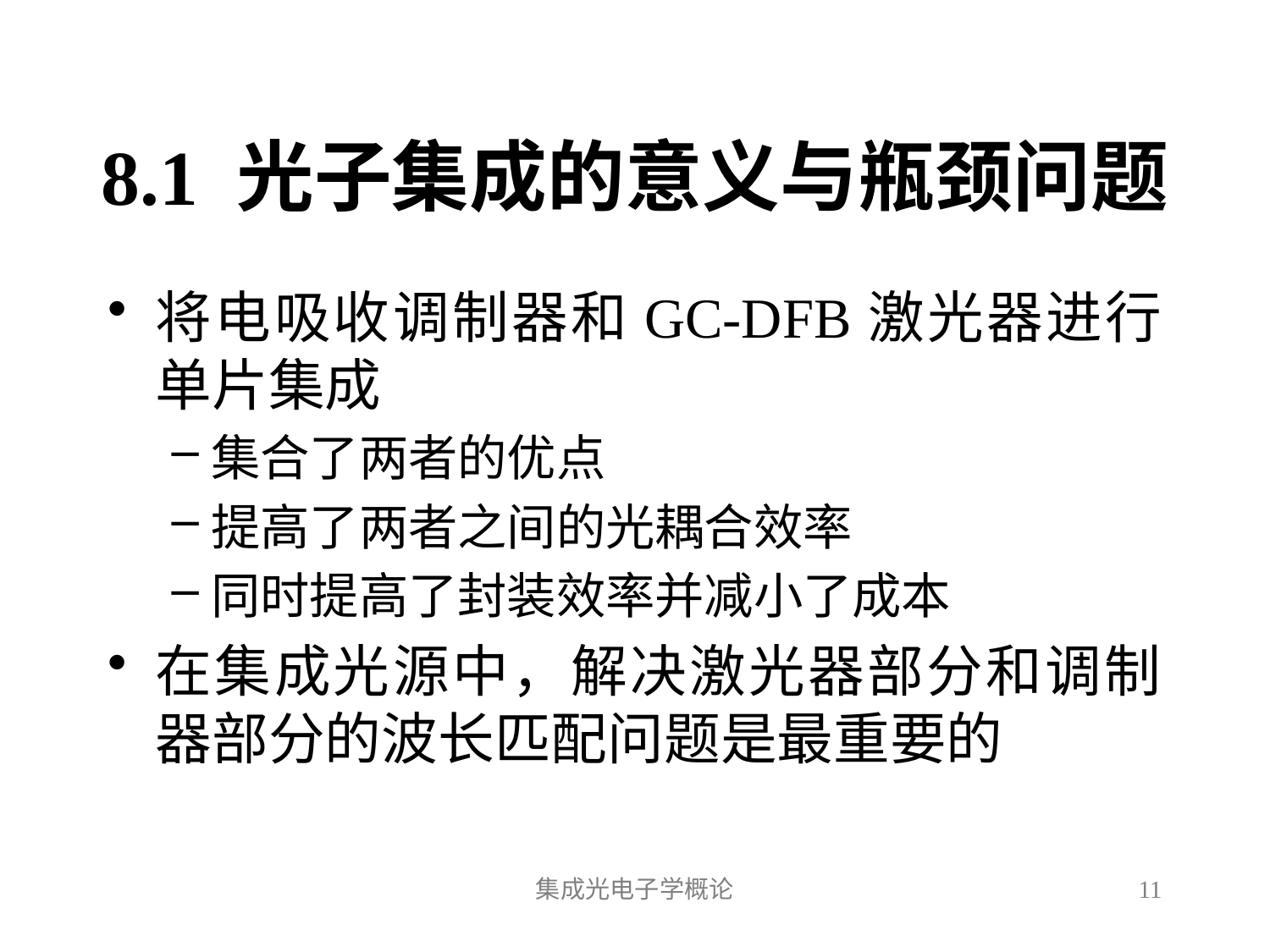

# 8.1 光子集成的意义与瓶颈问题
将电吸收调制器和GC-DFB激光器进行单片集成
集合了两者的优点
提高了两者之间的光耦合效率
同时提高了封装效率并减小了成本
在集成光源中，解决激光器部分和调制器部分的波长匹配问题是最重要的

集成光电子学概论
11